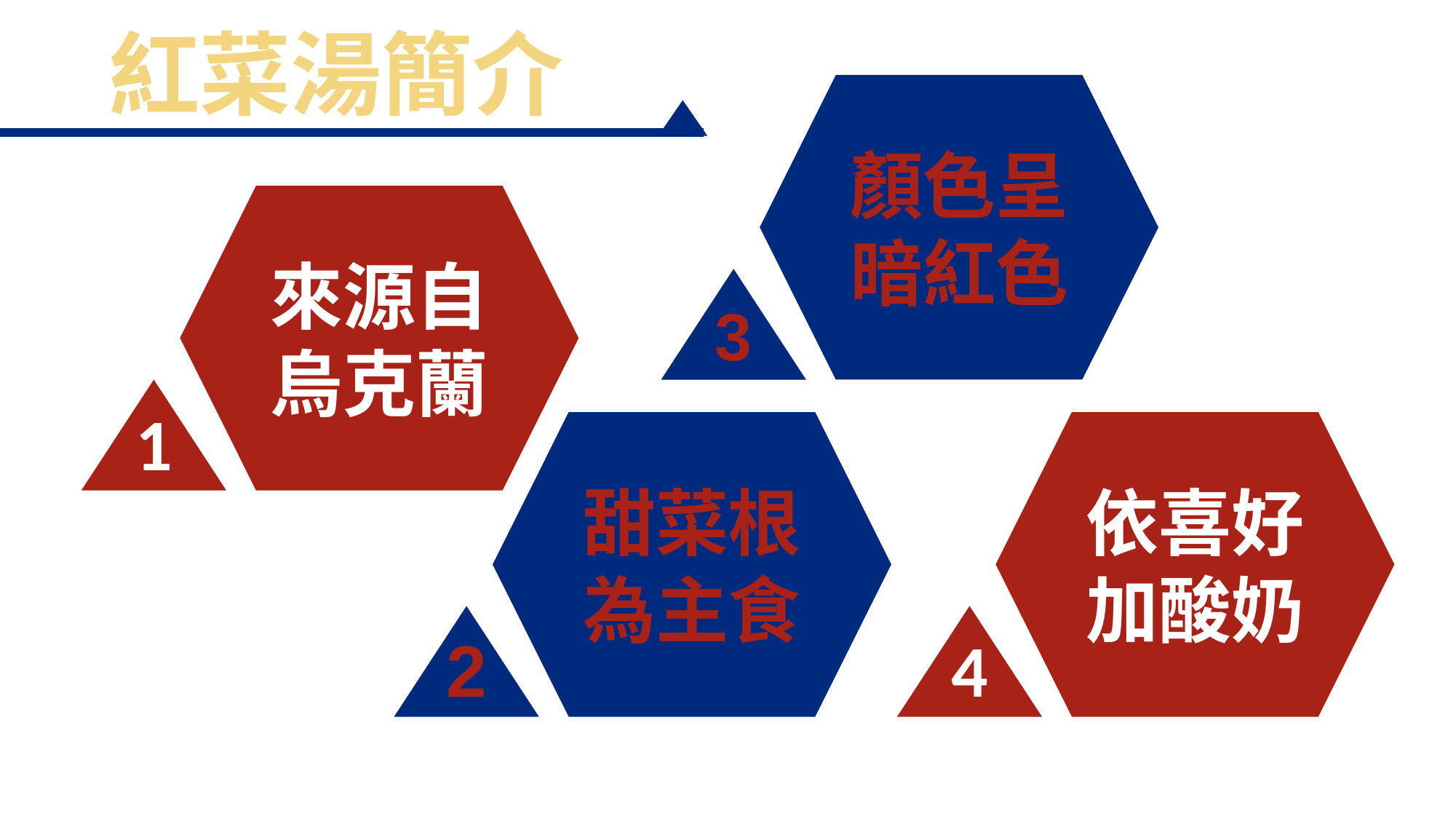

# 紅菜湯簡介
顏色呈
暗紅色
3

來源自
烏克蘭
1
甜菜根為主食
2
依喜好
加酸奶
4